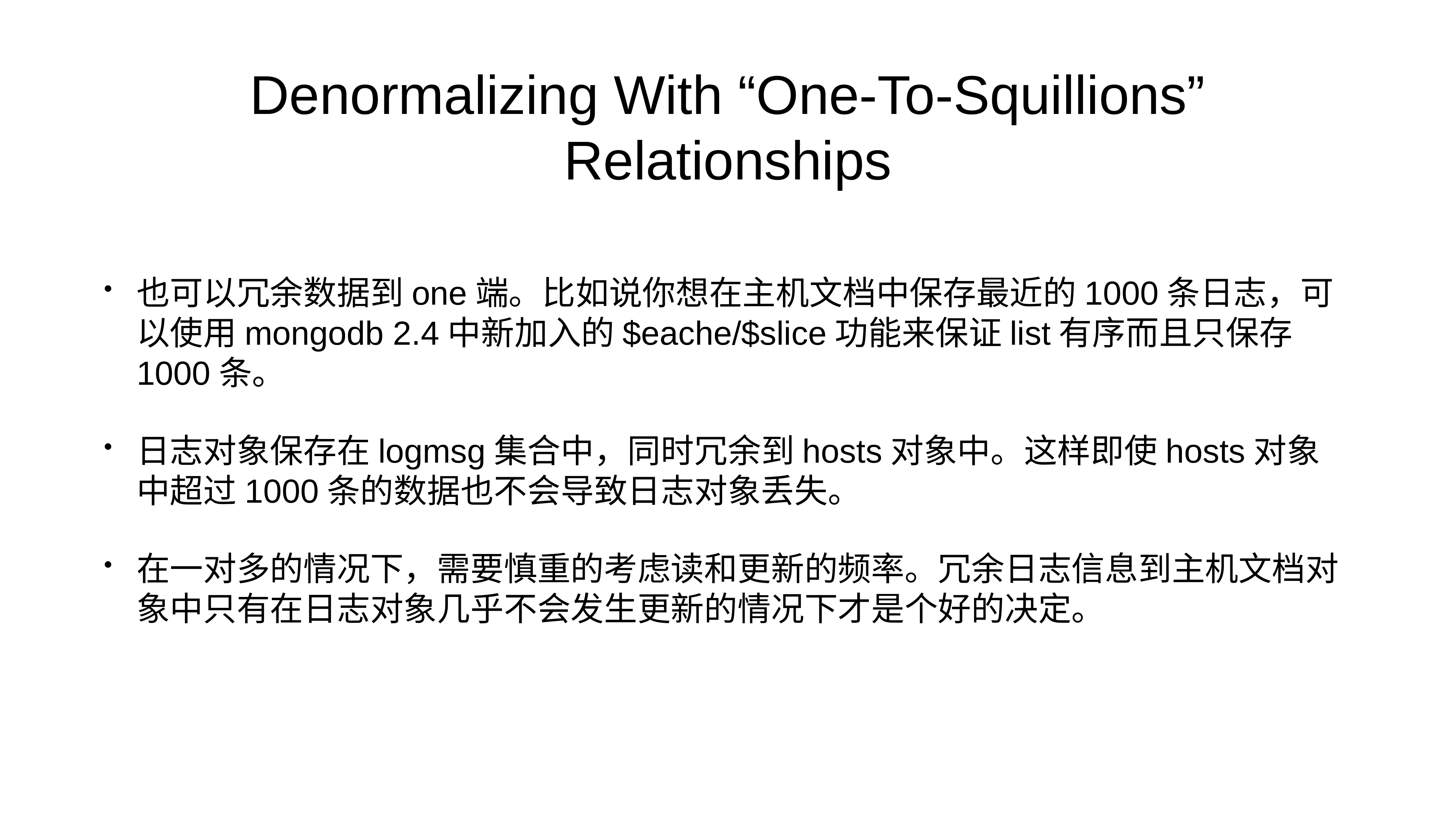

# Denormalizing With “One-To-Squillions” Relationships
也可以冗余数据到one端。比如说你想在主机文档中保存最近的1000条日志，可以使用mongodb 2.4中新加入的$eache/$slice功能来保证list有序而且只保存1000条。
日志对象保存在logmsg集合中，同时冗余到hosts对象中。这样即使hosts对象中超过1000条的数据也不会导致日志对象丢失。
在一对多的情况下，需要慎重的考虑读和更新的频率。冗余日志信息到主机文档对象中只有在日志对象几乎不会发生更新的情况下才是个好的决定。